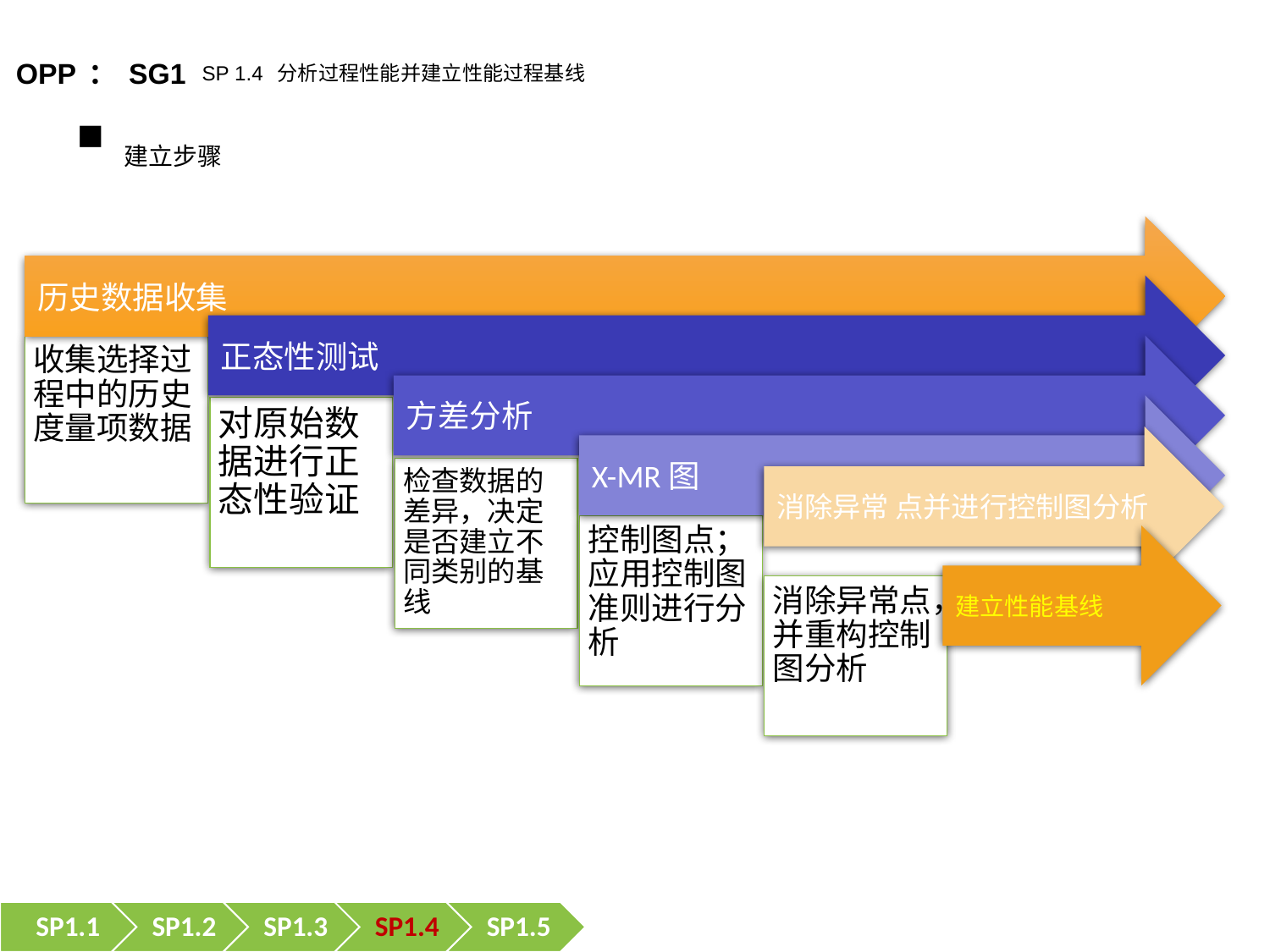

OPP：SG1  SP 1.4 分析过程性能并建立性能过程基线
建立步骤
历史数据收集
正态性测试
收集选择过程中的历史度量项数据
对原始数据进行正态性验证
检查数据的差异，决定是否建立不同类别的基线
控制图点；应用控制图准则进行分析
消除异常点，并重构控制图分析
方差分析
X-MR图
消除异常 点并进行控制图分析
建立性能基线
SP1.1
SP1.2
SP1.3
SP1.4
SP1.5